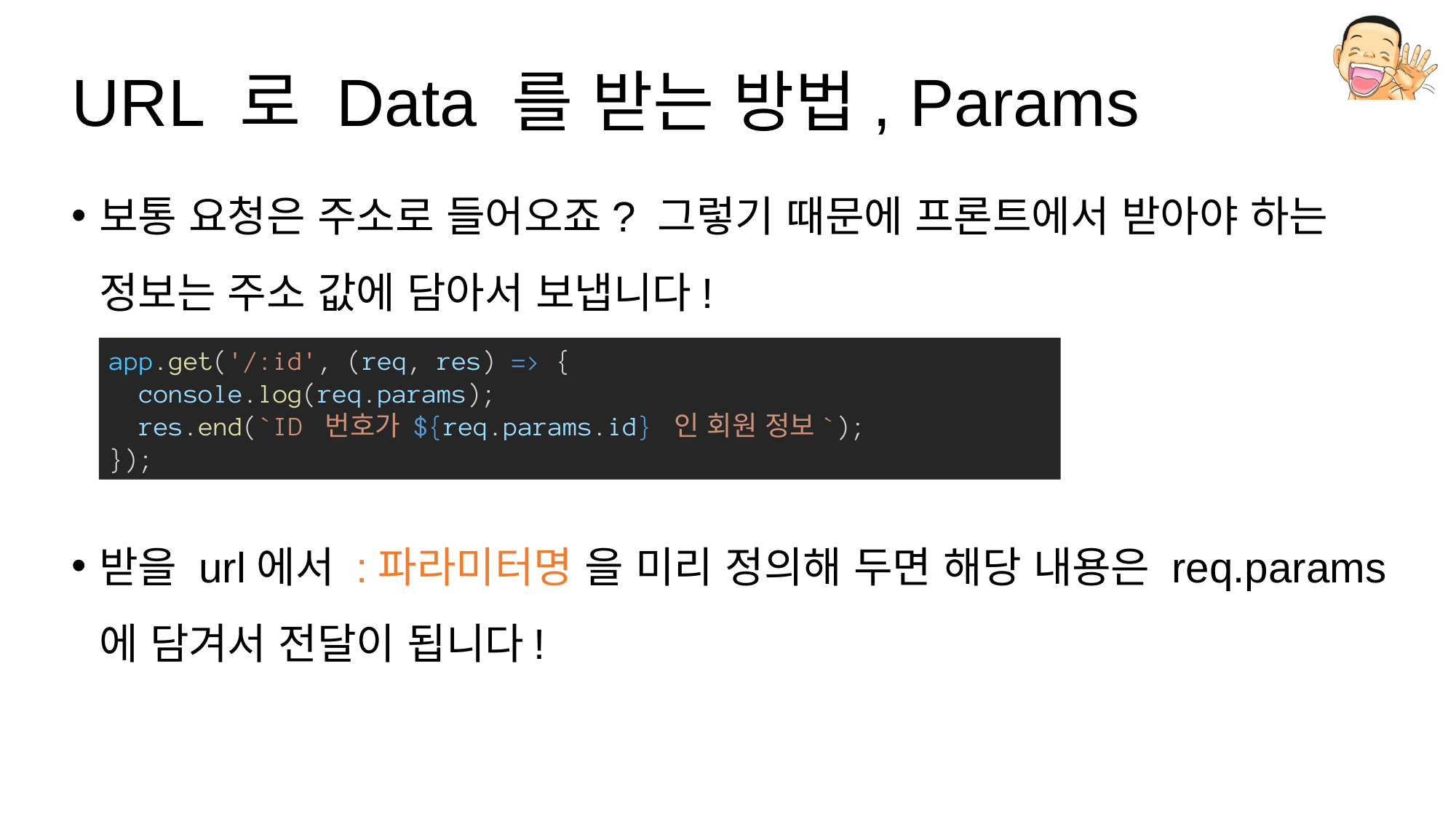

# URL 로 Data 를 받는 방법, Params
보통 요청은 주소로 들어오죠? 그렇기 때문에 프론트에서 받아야 하는 정보는 주소 값에 담아서 보냅니다!

받을 url에서 :파라미터명 을 미리 정의해 두면 해당 내용은 req.params 에 담겨서 전달이 됩니다!

app.get('/:id', (req, res) => {
  console.log(req.params);
  res.end(`ID 번호가 ${req.params.id} 인 회원 정보`);
});